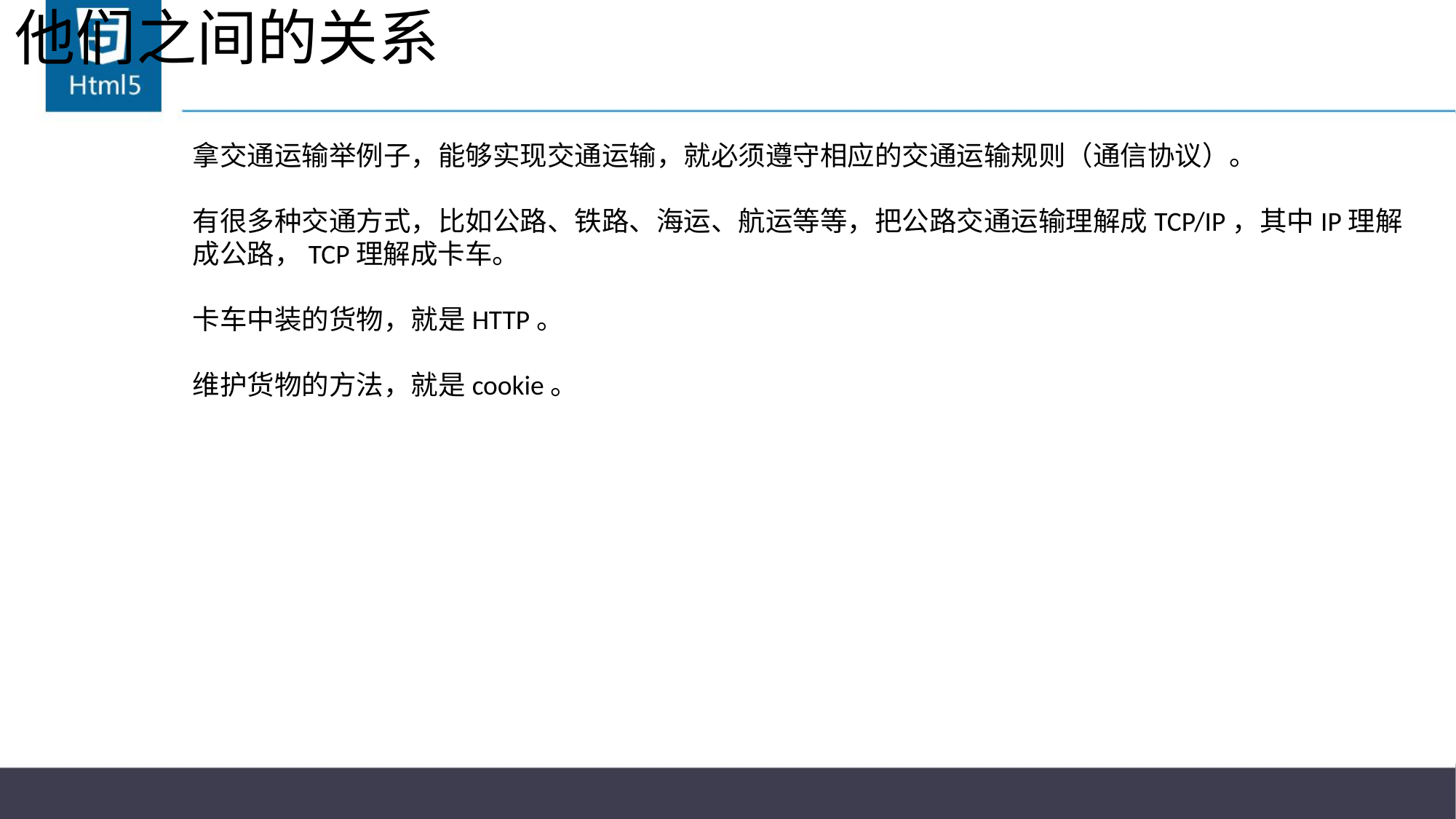

# 他们之间的关系
拿交通运输举例子，能够实现交通运输，就必须遵守相应的交通运输规则（通信协议）。

有很多种交通方式，比如公路、铁路、海运、航运等等，把公路交通运输理解成TCP/IP，其中IP理解成公路，TCP理解成卡车。

卡车中装的货物，就是HTTP。

维护货物的方法，就是cookie。